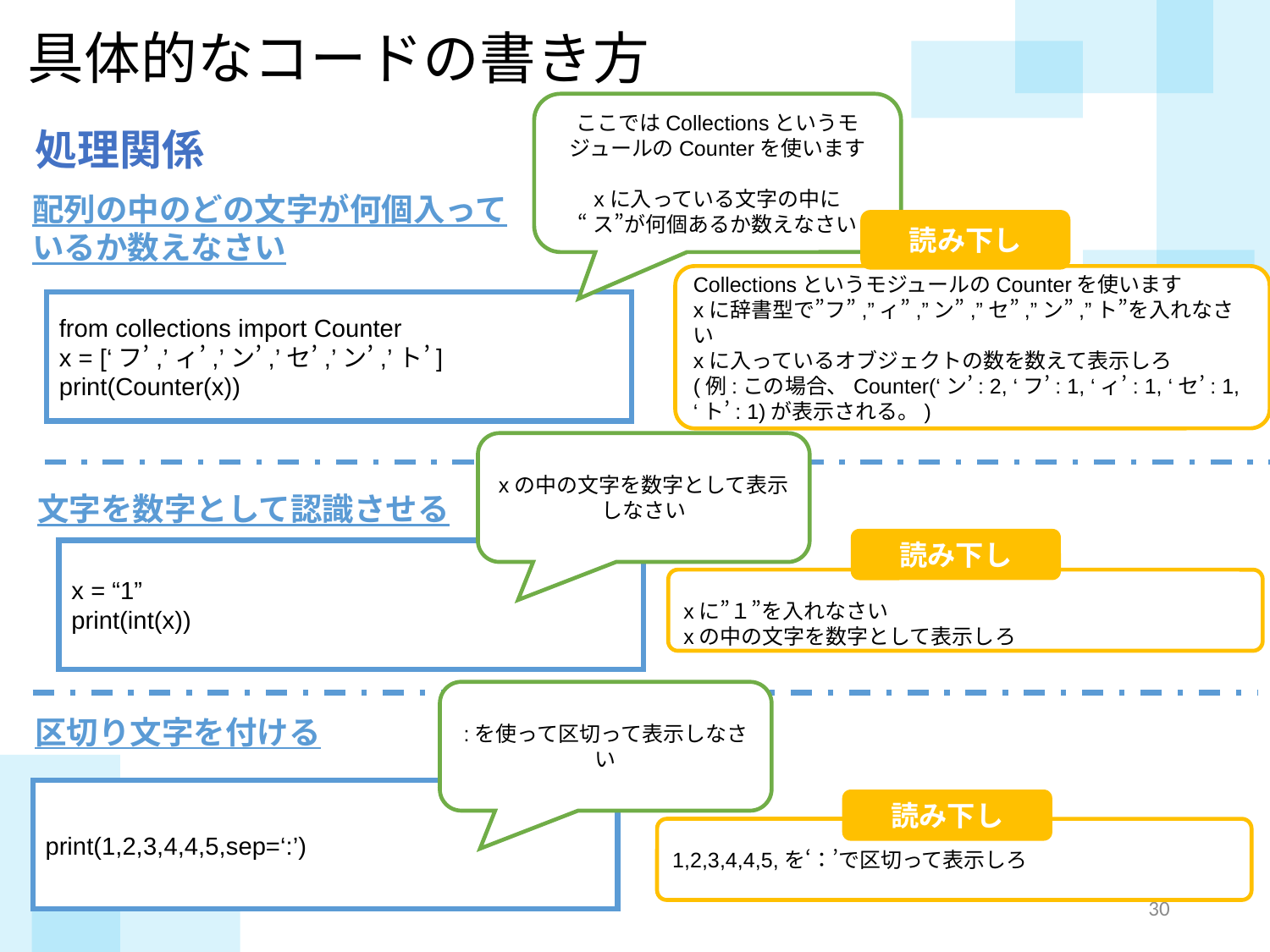

具体的なコードの書き方
処理関係
ここではCollectionsというモジュールのCounterを使います

xに入っている文字の中に
“ス”が何個あるか数えなさい
配列の中のどの文字が何個入っているか数えなさい
読み下し
CollectionsというモジュールのCounterを使います
xに辞書型で”フ”,”ィ”,”ン”,”セ”,”ン”,”ト”を入れなさい
xに入っているオブジェクトの数を数えて表示しろ
(例:この場合、Counter(‘ン’: 2, ‘フ’: 1, ‘ィ’: 1, ‘セ’: 1, ‘ト’: 1)が表示される。)
from collections import Counter
x = [‘フ’,’ィ’,’ン’,’セ’,’ン’,’ト’]
print(Counter(x))
xの中の文字を数字として表示しなさい
文字を数字として認識させる
読み下し

xに”１”を入れなさい
xの中の文字を数字として表示しろ
x = “1”
print(int(x))
:を使って区切って表示しなさい
区切り文字を付ける
print(1,2,3,4,4,5,sep=‘:’)
読み下し
1,2,3,4,4,5,を‘：’で区切って表示しろ
30